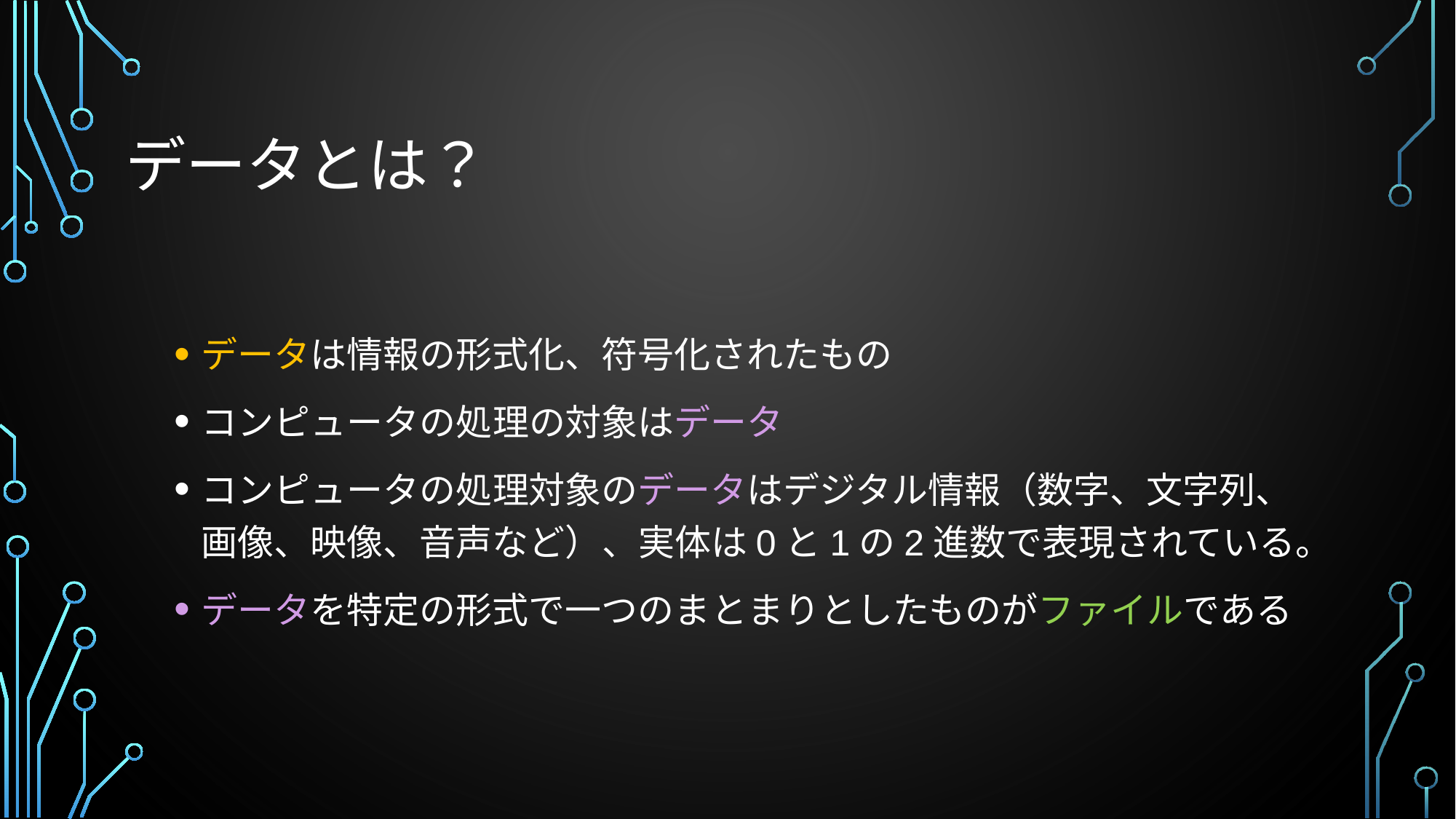

# データとは？
データは情報の形式化、符号化されたもの
コンピュータの処理の対象はデータ
コンピュータの処理対象のデータはデジタル情報（数字、文字列、画像、映像、音声など）、実体は0と1の2進数で表現されている。
データを特定の形式で一つのまとまりとしたものがファイルである